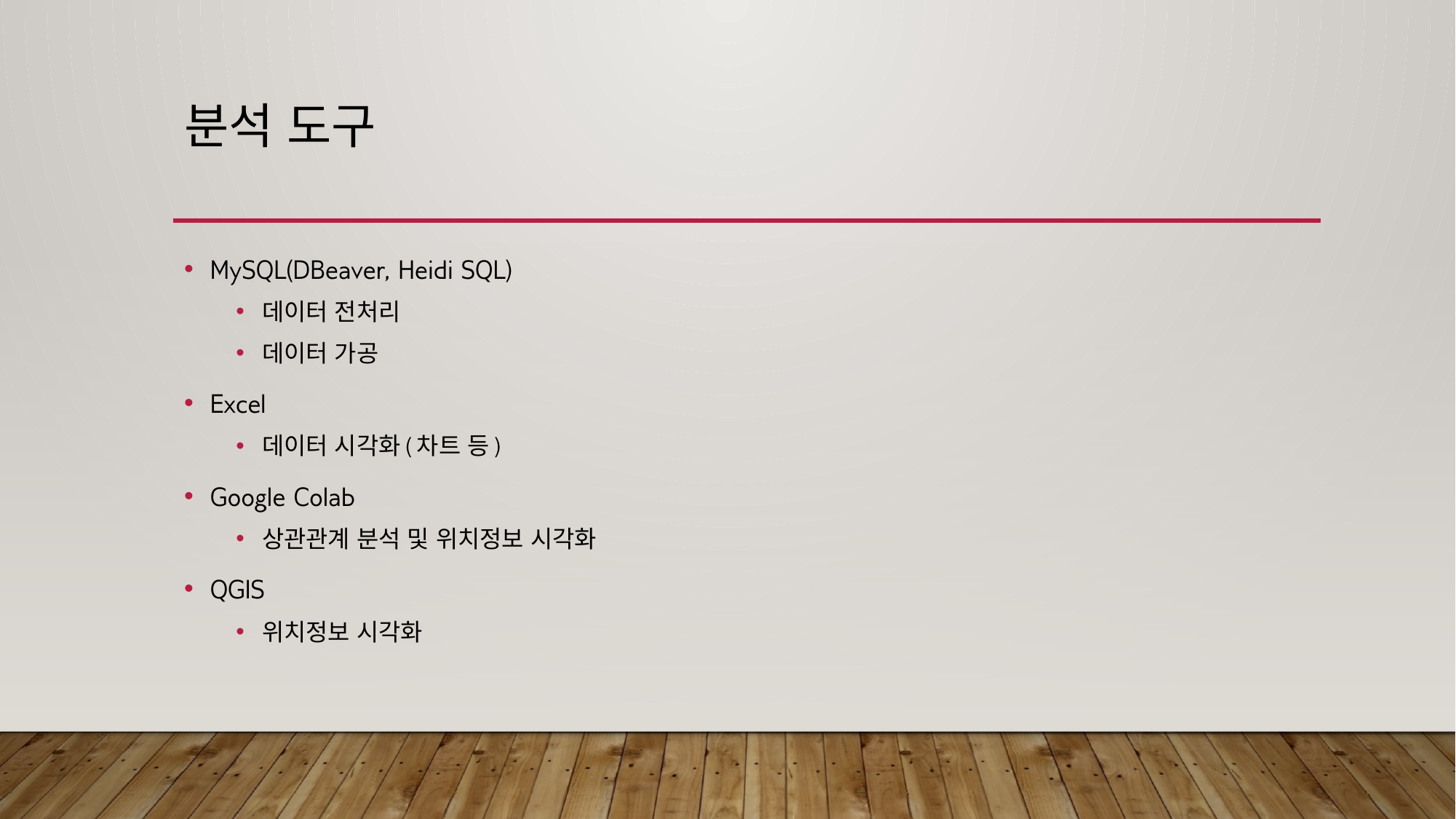

# 분석 도구
MySQL(DBeaver, Heidi SQL)
데이터 전처리
데이터 가공
Excel
데이터 시각화(차트 등)
Google Colab
상관관계 분석 및 위치정보 시각화
QGIS
위치정보 시각화